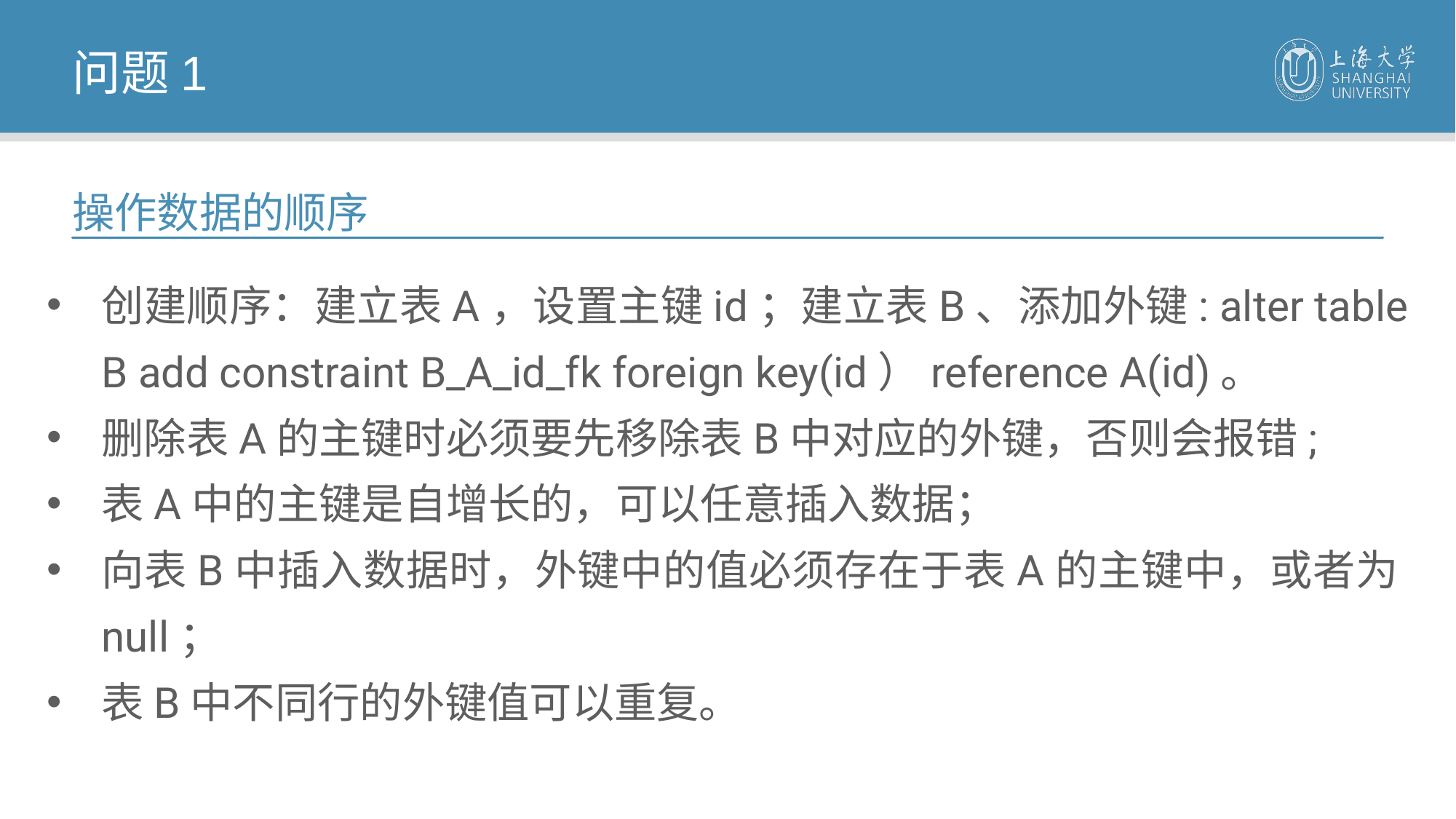

问题1
操作数据的顺序
创建顺序：建立表A，设置主键id；建立表B、添加外键: alter table B add constraint B_A_id_fk foreign key(id）reference A(id)。
删除表A的主键时必须要先移除表B中对应的外键，否则会报错;
表A中的主键是自增长的，可以任意插入数据；
向表B中插入数据时，外键中的值必须存在于表A的主键中，或者为null；
表B中不同行的外键值可以重复。